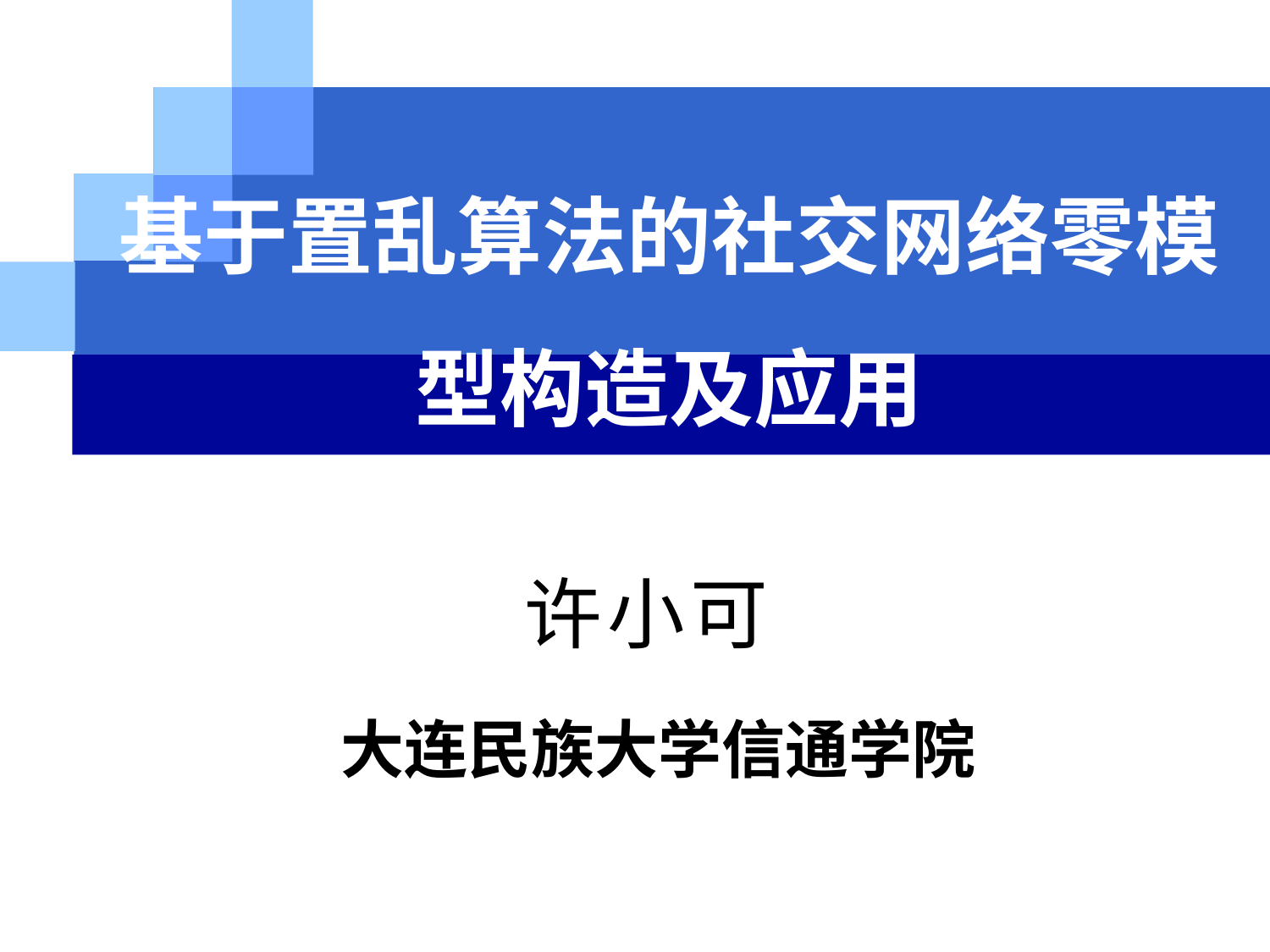

基于置乱算法的社交网络零模型构造及应用
许小可
大连民族大学信通学院